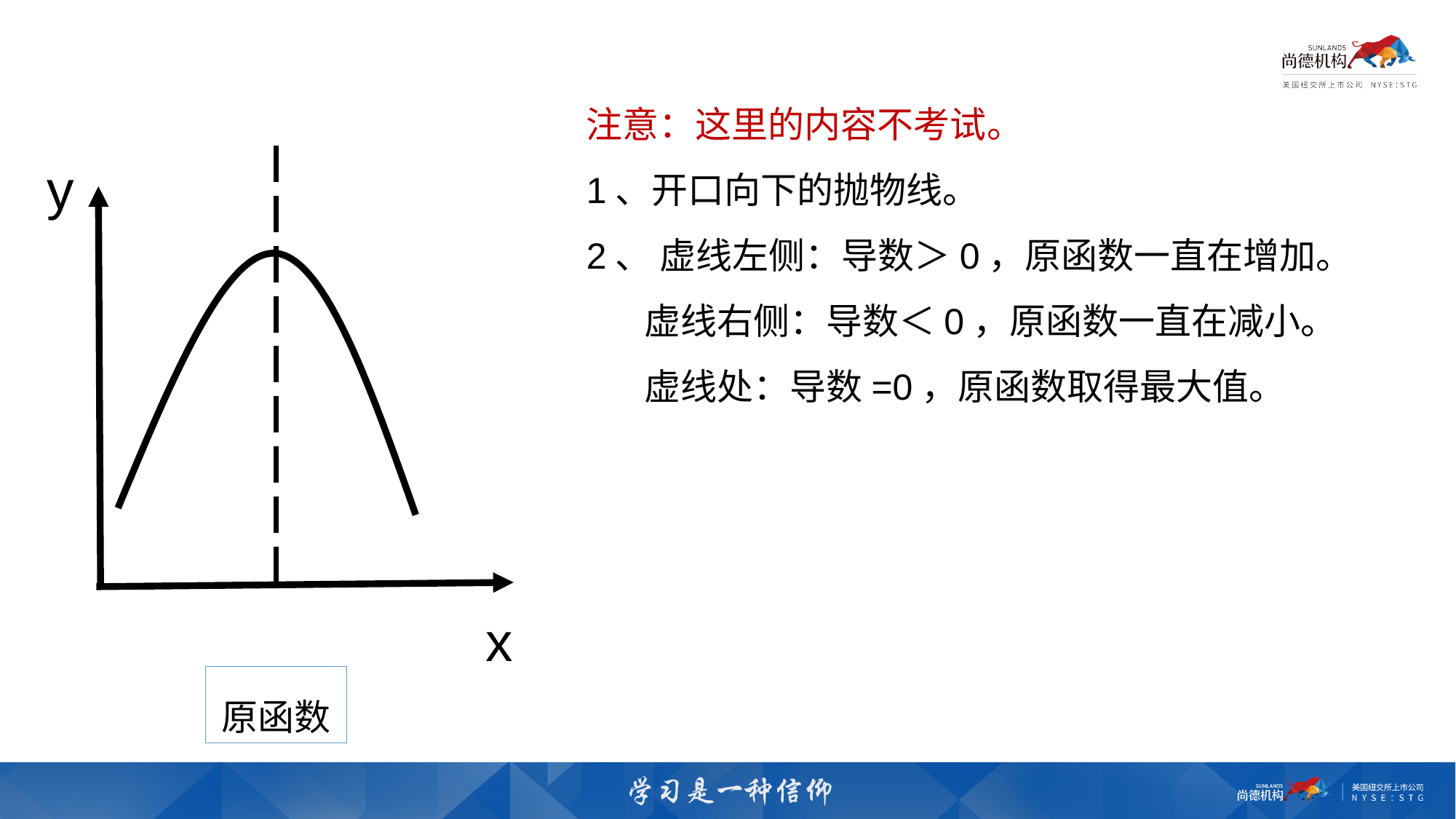

注意：这里的内容不考试。
1、开口向下的抛物线。
2、 虚线左侧：导数＞0，原函数一直在增加。
      虚线右侧：导数＜0，原函数一直在减小。
      虚线处：导数=0，原函数取得最大值。
y

x
原函数